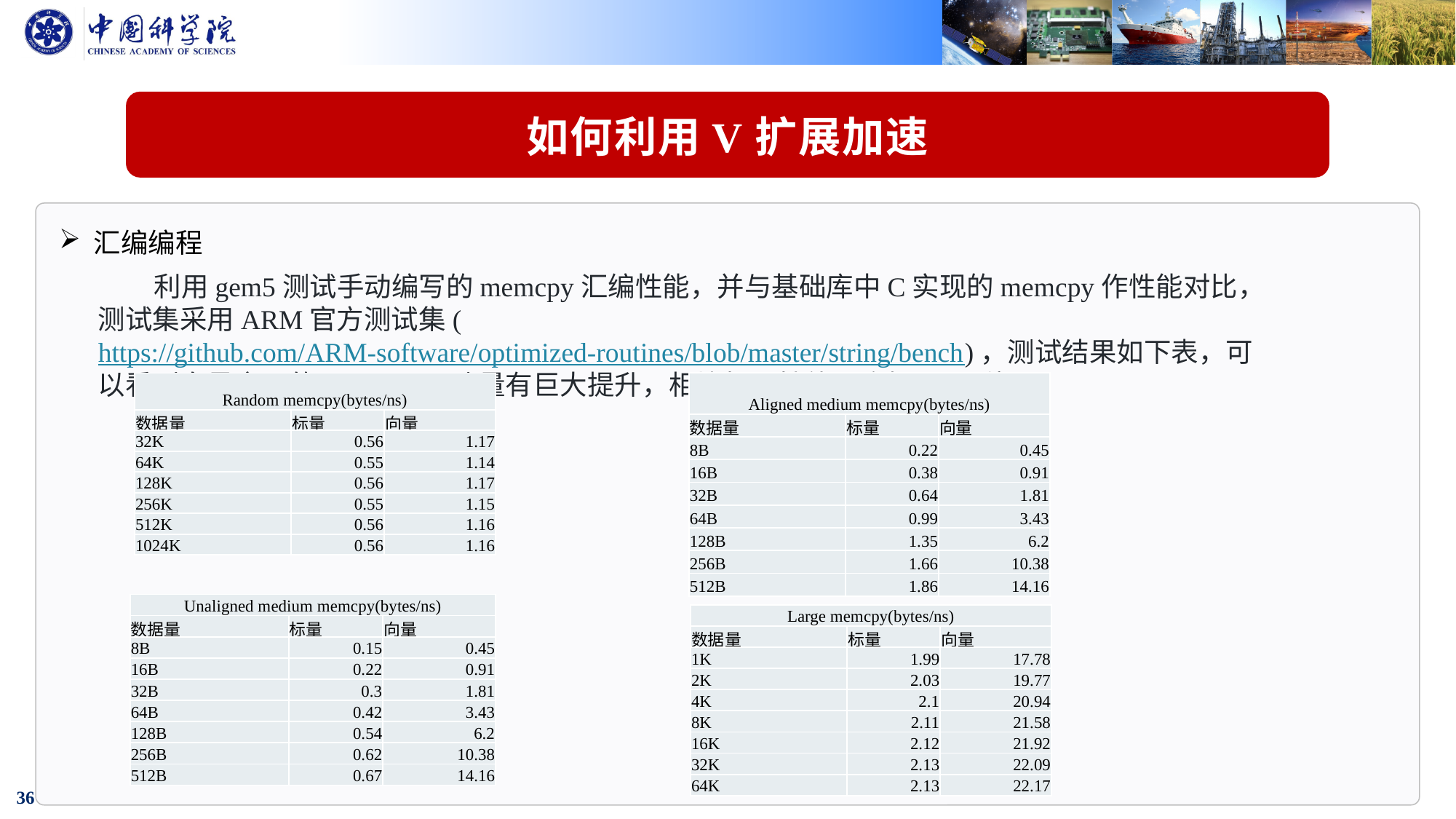

如何利用V扩展加速

汇编编程
        利用gem5测试手动编写的memcpy汇编性能，并与基础库中C实现的memcpy作性能对比，测试集采用ARM官方测试集(https://github.com/ARM-software/optimized-routines/blob/master/string/bench)，测试结果如下表，可以看到向量实现的memcpy吞吐量有巨大提升，相比标量性能最高提升20倍。

| Aligned medium memcpy(bytes/ns) |  |  |
| --- | --- | --- |
| 数据量 | 标量 | 向量 |
| 8B | 0.22 | 0.45 |
| 16B | 0.38 | 0.91 |
| 32B | 0.64 | 1.81 |
| 64B | 0.99 | 3.43 |
| 128B | 1.35 | 6.2 |
| 256B | 1.66 | 10.38 |
| 512B | 1.86 | 14.16 |
| Random memcpy(bytes/ns) |  |  |
| --- | --- | --- |
| 数据量 | 标量 | 向量 |
| 32K | 0.56 | 1.17 |
| 64K | 0.55 | 1.14 |
| 128K | 0.56 | 1.17 |
| 256K | 0.55 | 1.15 |
| 512K | 0.56 | 1.16 |
| 1024K | 0.56 | 1.16 |
| Unaligned medium memcpy(bytes/ns) |  |  |
| --- | --- | --- |
| 数据量 | 标量 | 向量 |
| 8B | 0.15 | 0.45 |
| 16B | 0.22 | 0.91 |
| 32B | 0.3 | 1.81 |
| 64B | 0.42 | 3.43 |
| 128B | 0.54 | 6.2 |
| 256B | 0.62 | 10.38 |
| 512B | 0.67 | 14.16 |
| Large memcpy(bytes/ns) |  |  |
| --- | --- | --- |
| 数据量 | 标量 | 向量 |
| 1K | 1.99 | 17.78 |
| 2K | 2.03 | 19.77 |
| 4K | 2.1 | 20.94 |
| 8K | 2.11 | 21.58 |
| 16K | 2.12 | 21.92 |
| 32K | 2.13 | 22.09 |
| 64K | 2.13 | 22.17 |